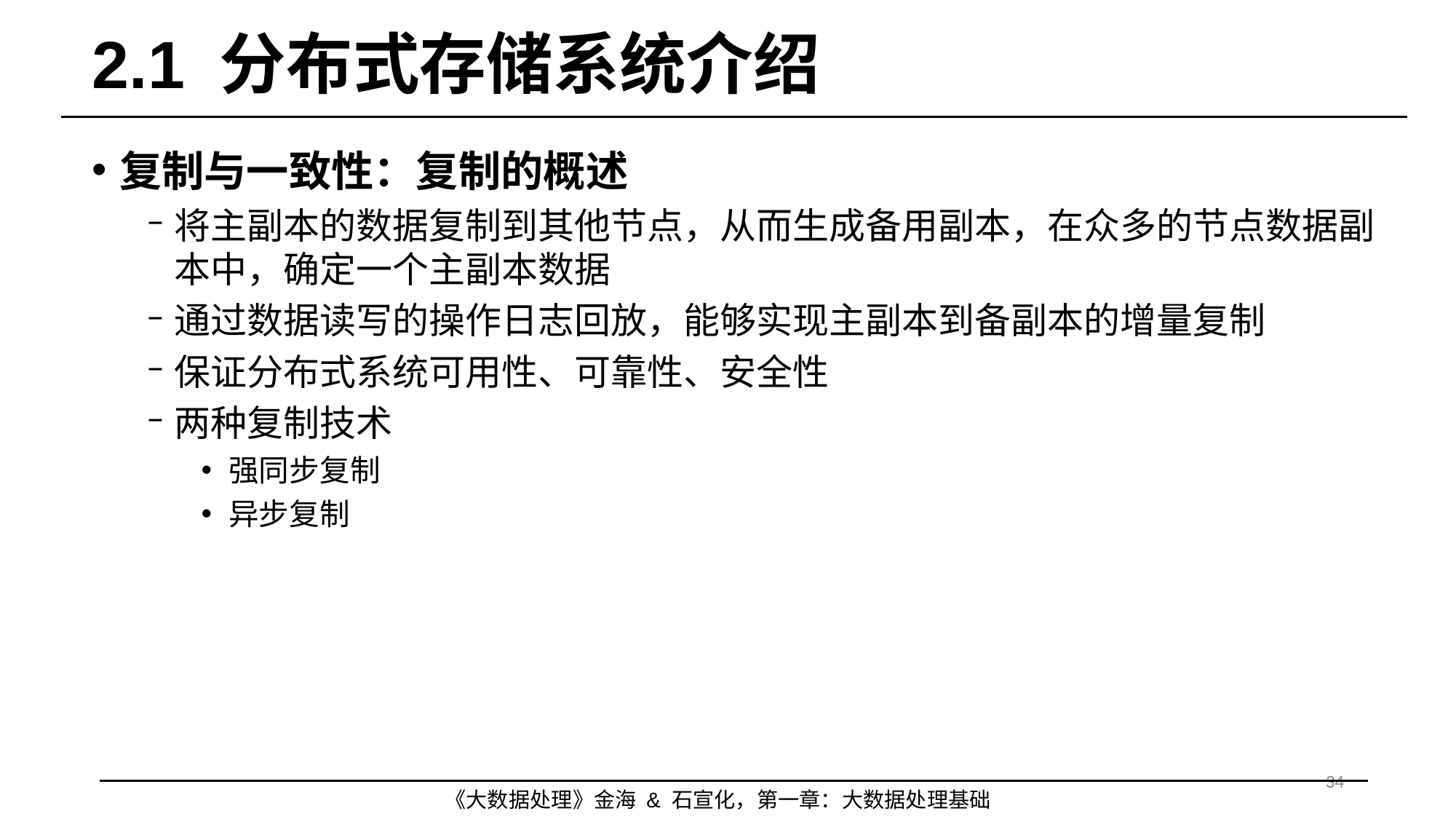

# 2.1 分布式存储系统介绍
复制与一致性：复制的概述
将主副本的数据复制到其他节点，从而生成备用副本，在众多的节点数据副本中，确定一个主副本数据
通过数据读写的操作日志回放，能够实现主副本到备副本的增量复制
保证分布式系统可用性、可靠性、安全性
两种复制技术
强同步复制
异步复制
34